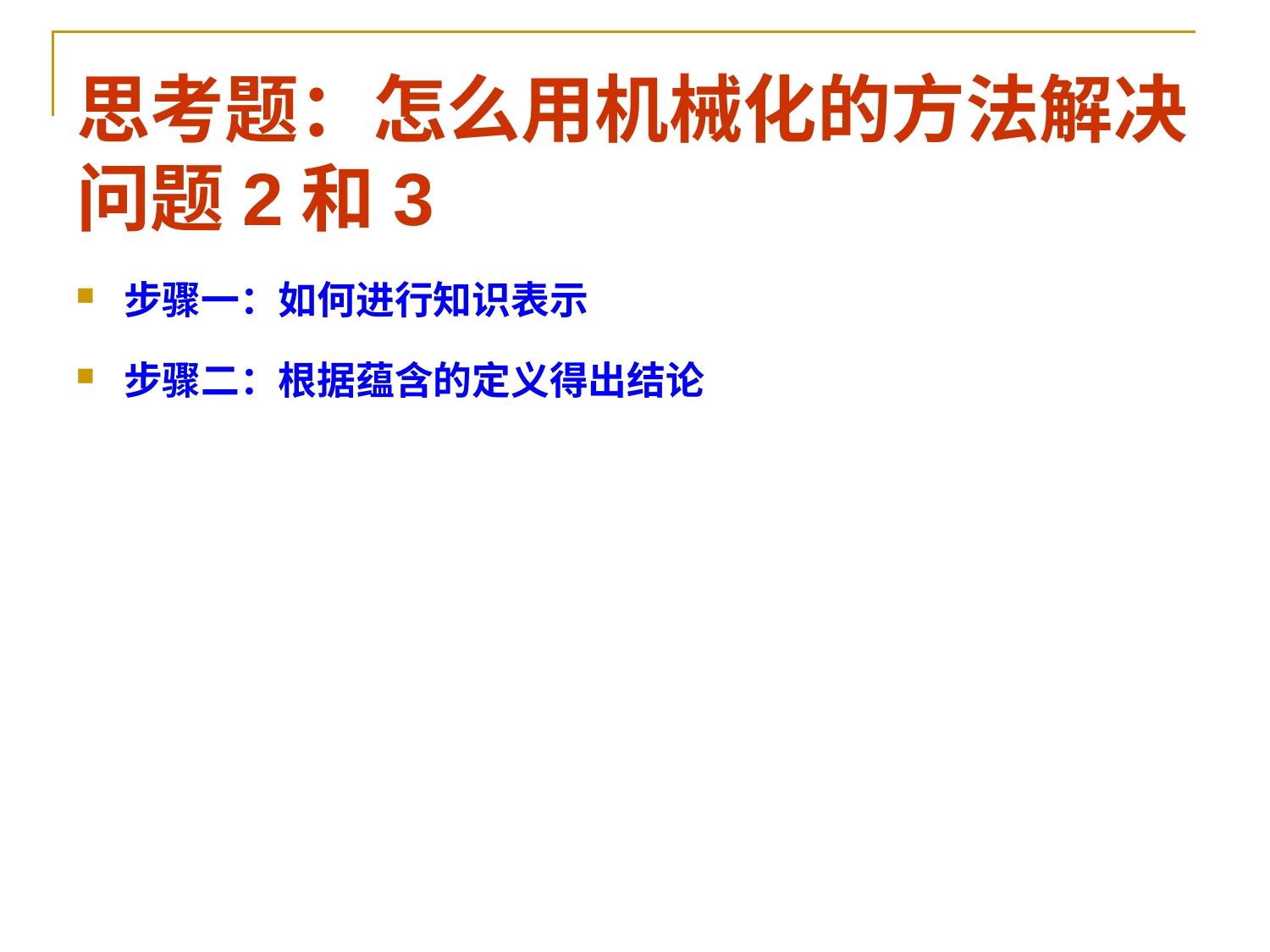

# 思考题：怎么用机械化的方法解决问题2和3
步骤一：如何进行知识表示
步骤二：根据蕴含的定义得出结论